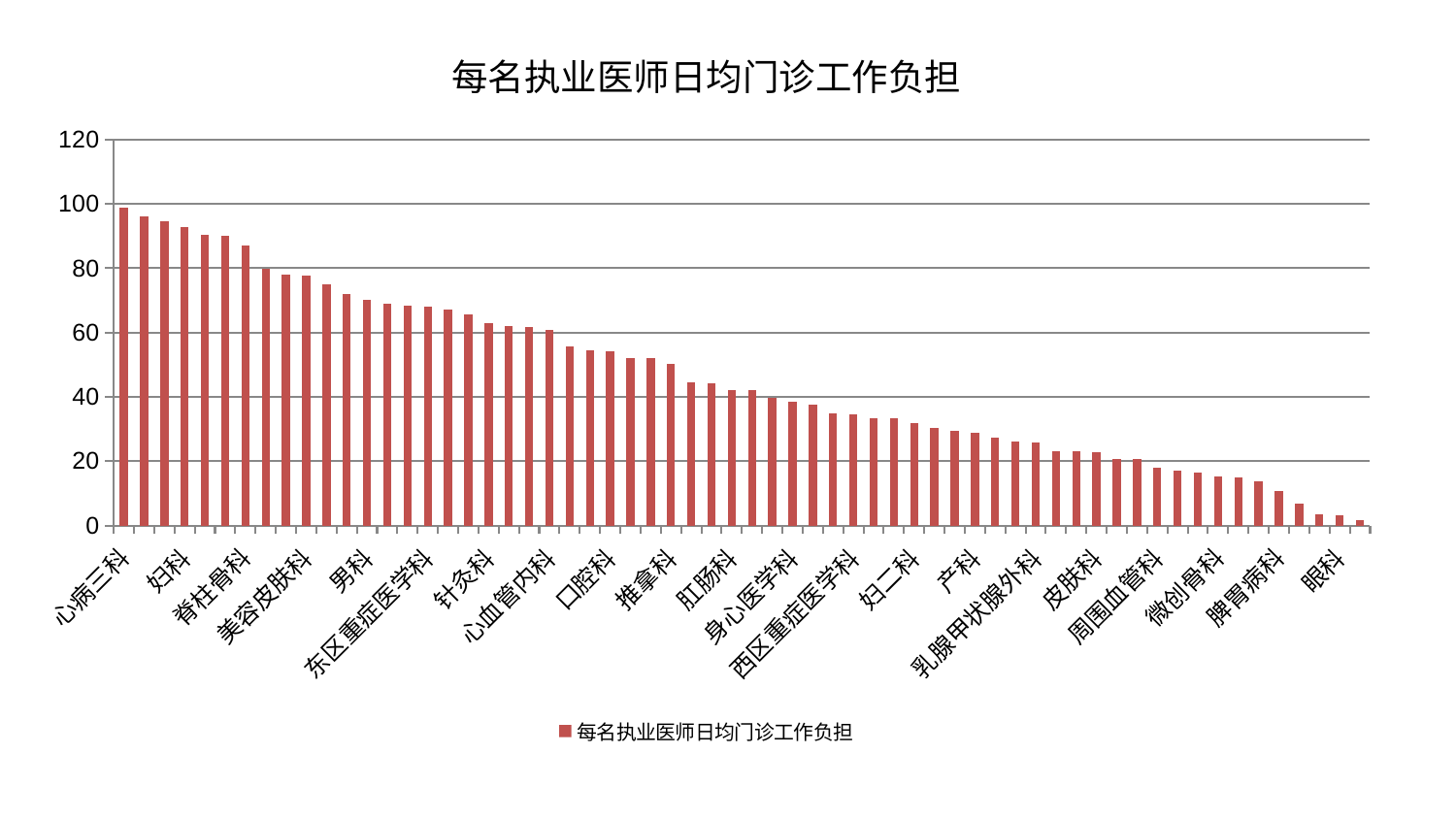

### Chart: 每名执业医师日均门诊工作负担

| Category | 每名执业医师日均门诊工作负担 |
|---|---|
| 心病三科 | 98.82803372029568 |
| 妇科妇二科合并 | 96.19230336634396 |
| 血液科 | 94.66271124756342 |
| 妇科 | 92.92452846678488 |
| 老年医学科 | 90.49960366863048 |
| 脑病三科 | 89.97001759363481 |
| 脊柱骨科 | 87.01382254390487 |
| 综合内科 | 79.77533768185685 |
| 医院 | 77.9268959041248 |
| 美容皮肤科 | 77.72095763771678 |
| 心病二科 | 75.07780674654383 |
| 肝病科 | 71.92475163511303 |
| 男科 | 70.19297856957161 |
| 运动损伤骨科 | 68.94771833064036 |
| 肾脏内科 | 68.36592221083737 |
| 东区重症医学科 | 68.05432477457781 |
| 东区肾病科 | 67.28086570362464 |
| 普通外科 | 65.8044420493162 |
| 针灸科 | 62.88449793126556 |
| 显微骨科 | 61.99277475995684 |
| 儿科 | 61.79861360792884 |
| 心血管内科 | 60.76422265832093 |
| 肝胆外科 | 55.79189147624864 |
| 脑病一科 | 54.40982591336094 |
| 口腔科 | 54.150615521959836 |
| 关节骨科 | 52.02134789429442 |
| 康复科 | 51.946865596097446 |
| 推拿科 | 50.290104558258264 |
| 心病四科 | 44.41715315510664 |
| 小儿推拿科 | 44.24194690048533 |
| 肛肠科 | 42.147468743107176 |
| 治未病中心 | 42.08462719096424 |
| 呼吸内科 | 39.582255705345545 |
| 身心医学科 | 38.41772488143182 |
| 中医经典科 | 37.65633340858929 |
| 肾病科 | 34.958949258136585 |
| 西区重症医学科 | 34.44060137902254 |
| 中医外治中心 | 33.3446529293955 |
| 内分泌科 | 33.27878106525324 |
| 妇二科 | 31.811750312833766 |
| 风湿病科 | 30.253706120073986 |
| 重症医学科 | 29.371456876810687 |
| 产科 | 28.923864832848388 |
| 消化内科 | 27.39381039719868 |
| 肿瘤内科 | 26.02938624234412 |
| 乳腺甲状腺外科 | 25.671038082823717 |
| 脑病二科 | 23.04813762511555 |
| 泌尿外科 | 22.955596432529934 |
| 皮肤科 | 22.67972379951504 |
| 神经内科 | 20.73956783365192 |
| 耳鼻喉科 | 20.557263662768598 |
| 周围血管科 | 17.9778765877894 |
| 心病一科 | 17.054566974730424 |
| 骨科 | 16.478026784595777 |
| 微创骨科 | 15.25563460132615 |
| 胸外科 | 14.820076243276192 |
| 神经外科 | 13.813048817683459 |
| 脾胃病科 | 10.702999618563913 |
| 小儿骨科 | 6.767947752195647 |
| 脾胃科消化科合并 | 3.330815551260957 |
| 眼科 | 3.1820916552563583 |
| 创伤骨科 | 1.5762767241450648 |
52